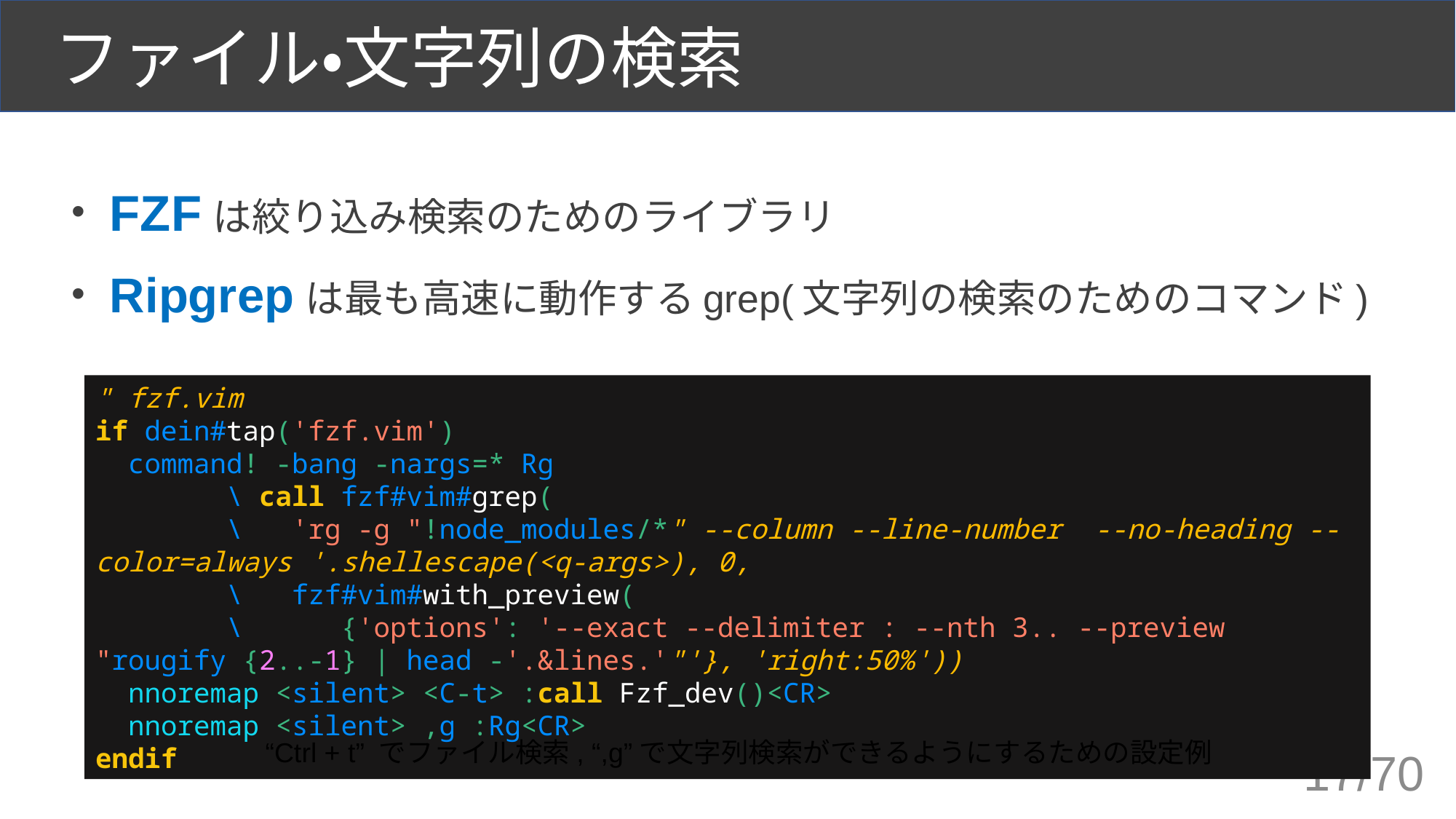

# ファイル・文字列の検索
 FZFは絞り込み検索のためのライブラリ
 Ripgrepは最も高速に動作するgrep(文字列の検索のためのコマンド)

" fzf.vim
if dein#tap('fzf.vim')
  command! -bang -nargs=* Rg
        \ call fzf#vim#grep(
        \   'rg -g "!node_modules/*" --column --line-number  --no-heading --color=always '.shellescape(<q-args>), 0,
        \   fzf#vim#with_preview(
        \      {'options': '--exact --delimiter : --nth 3.. --preview "rougify {2..-1} | head -'.&lines.'"'}, 'right:50%'))
  nnoremap <silent> <C-t> :call Fzf_dev()<CR>
  nnoremap <silent> ,g :Rg<CR>
endif
“Ctrl + t” でファイル検索, “,g”で文字列検索ができるようにするための設定例
17